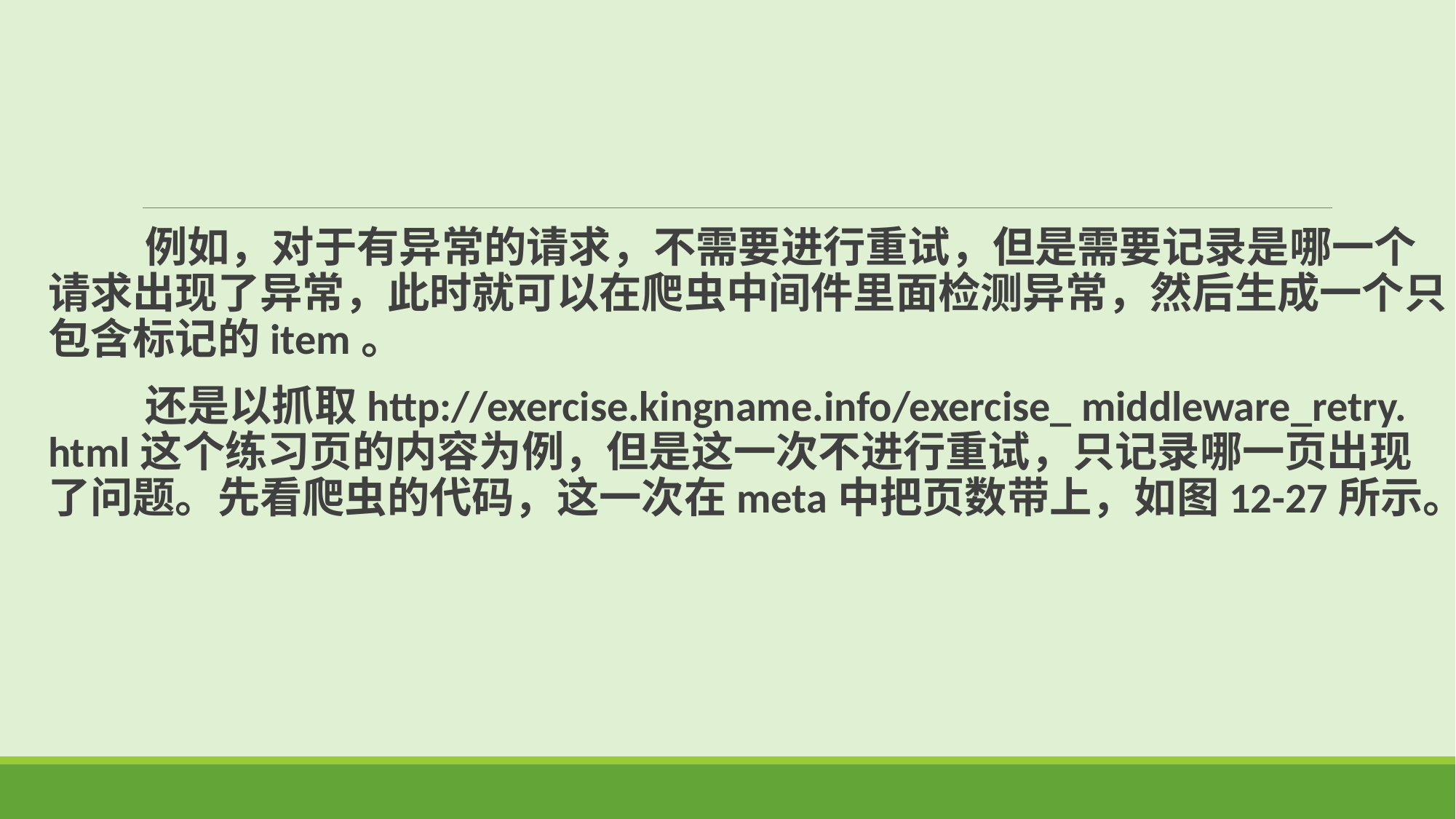

例如，对于有异常的请求，不需要进行重试，但是需要记录是哪一个请求出现了异常，此时就可以在爬虫中间件里面检测异常，然后生成一个只包含标记的item。
         还是以抓取http://exercise.kingname.info/exercise_ middleware_retry. html这个练习页的内容为例，但是这一次不进行重试，只记录哪一页出现了问题。先看爬虫的代码，这一次在meta中把页数带上，如图12-27所示。